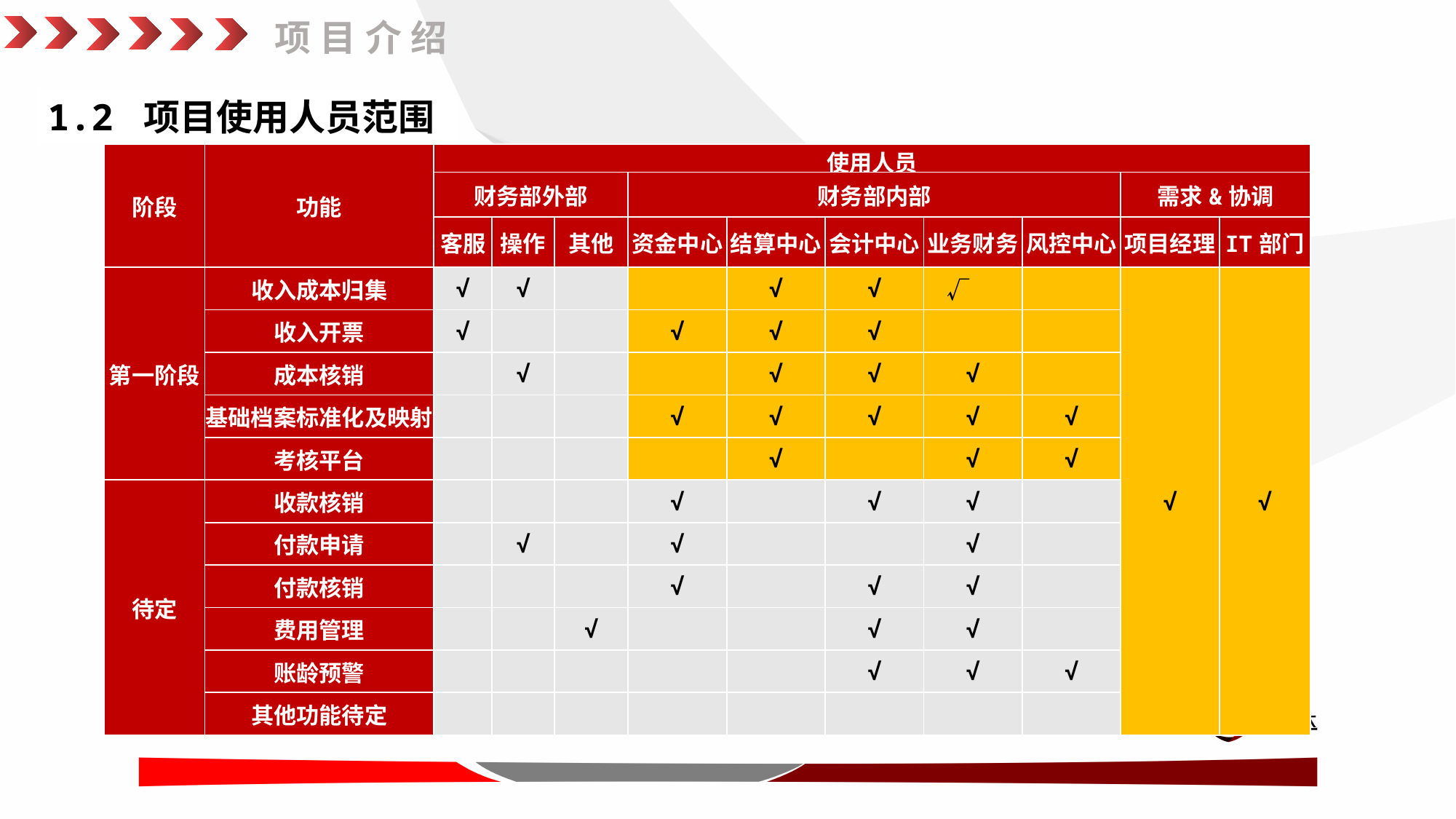

项目介绍

1.2 项目使用人员范围
| 阶段 | 功能 | 使用人员 |  |  |  |  |  |  |  |  |  |
| --- | --- | --- | --- | --- | --- | --- | --- | --- | --- | --- | --- |
|  |  | 财务部外部 |  |  | 财务部内部 |  |  |  |  | 需求&协调 |  |
|  |  | 客服 | 操作 | 其他 | 资金中心 | 结算中心 | 会计中心 | 业务财务 | 风控中心 | 项目经理 | IT部门 |
| 第一阶段 | 收入成本归集 | √ | √ |  |  | √ | √ | √ |  | √ | √ |
|  | 收入开票 | √ |  |  | √ | √ | √ |  |  |  |  |
|  | 成本核销 |  | √ |  |  | √ | √ | √ |  |  |  |
|  | 基础档案标准化及映射 |  |  |  | √ | √ | √ | √ | √ |  |  |
|  | 考核平台 |  |  |  |  | √ |  | √ | √ |  |  |
| 待定 | 收款核销 |  |  |  | √ |  | √ | √ |  |  |  |
|  | 付款申请 |  | √ |  | √ |  |  | √ |  |  |  |
|  | 付款核销 |  |  |  | √ |  | √ | √ |  |  |  |
|  | 费用管理 |  |  | √ |  |  | √ | √ |  |  |  |
|  | 账龄预警 |  |  |  |  |  | √ | √ | √ |  |  |
|  | 其他功能待定 |  |  |  |  |  |  |  |  |  |  |